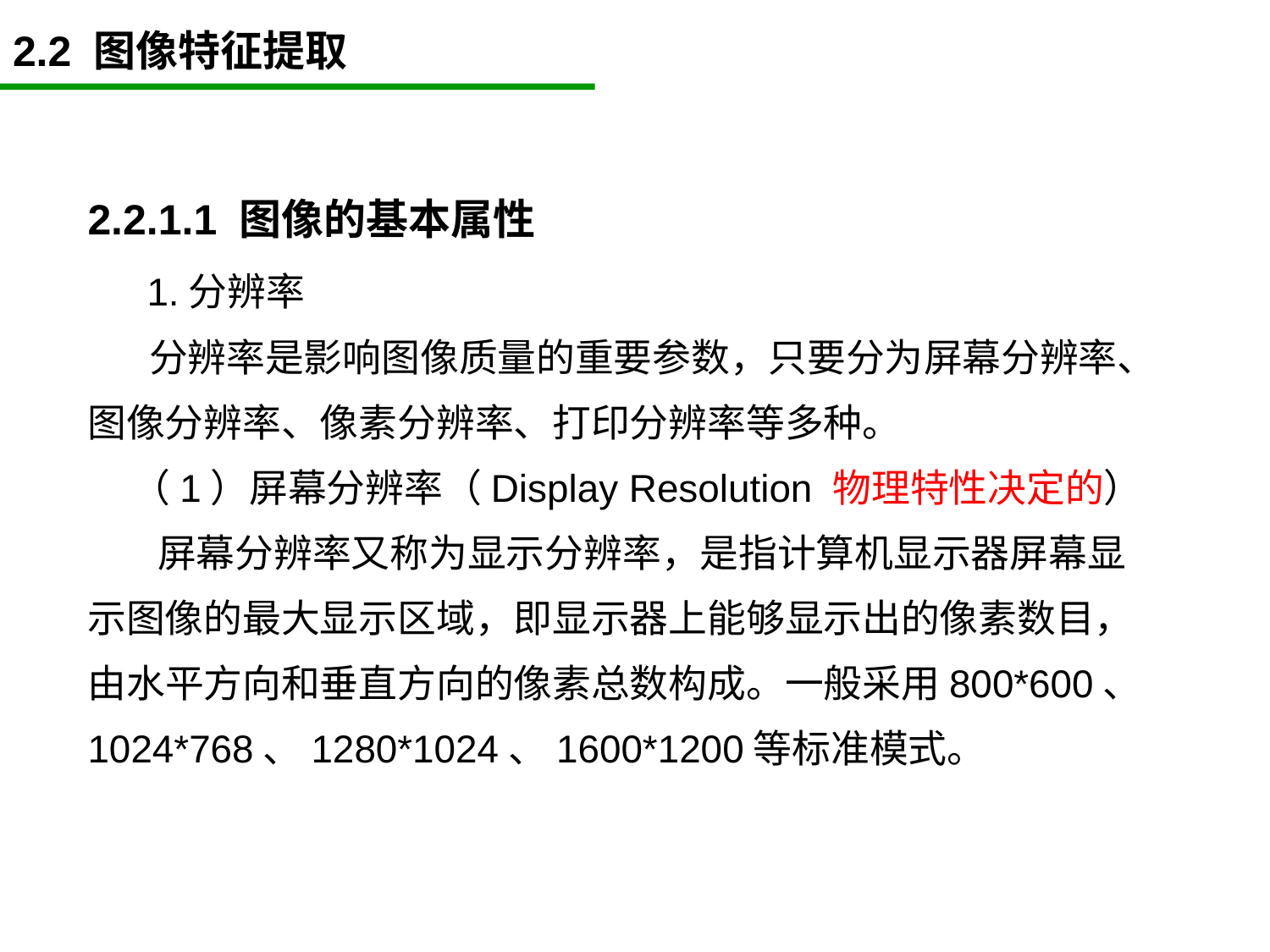

# 2.2 图像特征提取
2.2.1.1 图像的基本属性
     1.分辨率
      分辨率是影响图像质量的重要参数，只要分为屏幕分辨率、图像分辨率、像素分辨率、打印分辨率等多种。
    （1）屏幕分辨率（Display Resolution 物理特性决定的）
       屏幕分辨率又称为显示分辨率，是指计算机显示器屏幕显示图像的最大显示区域，即显示器上能够显示出的像素数目，由水平方向和垂直方向的像素总数构成。一般采用800*600、1024*768、1280*1024、1600*1200等标准模式。